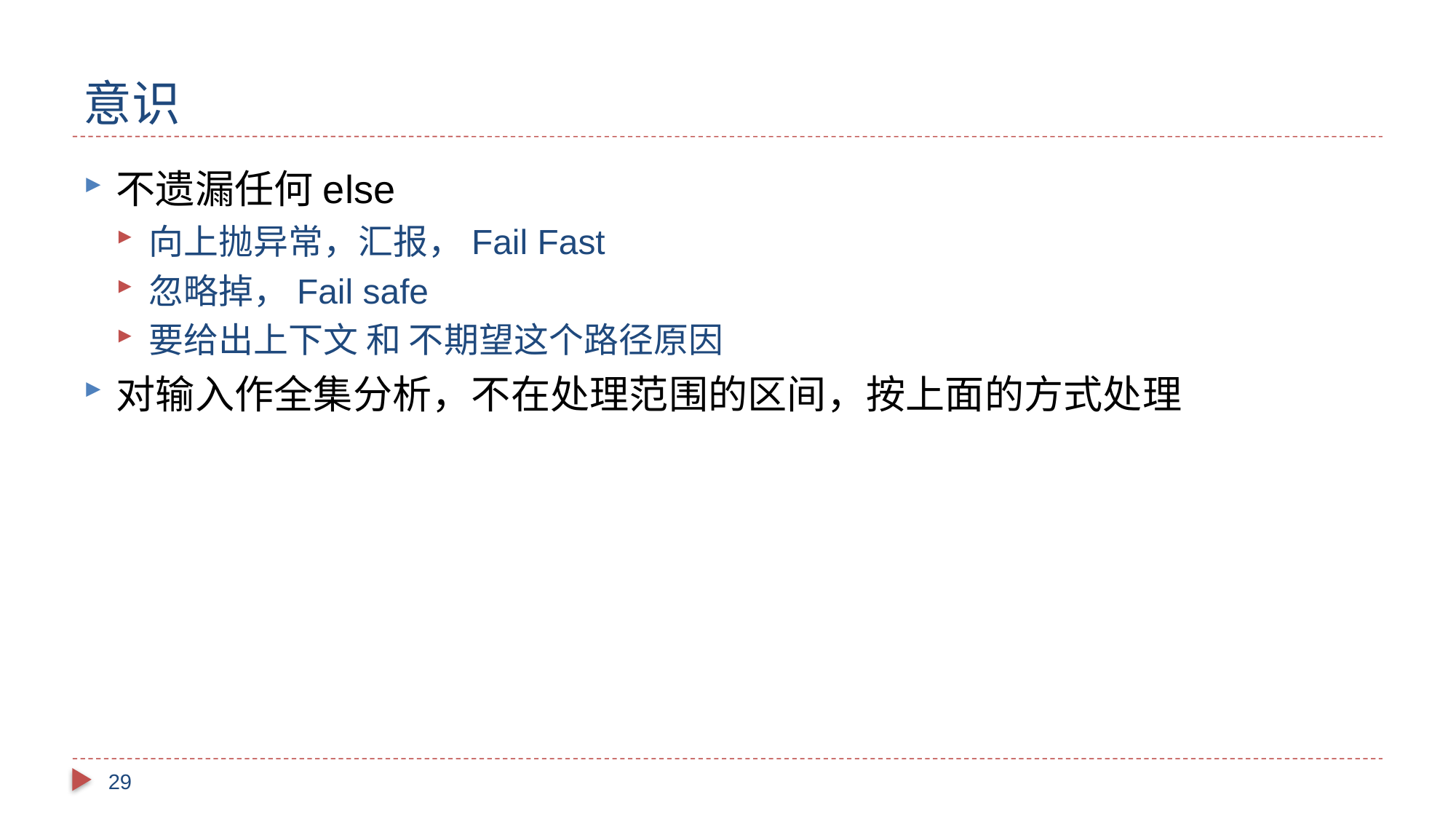

# 意识
不遗漏任何else
向上抛异常，汇报，Fail Fast
忽略掉，Fail safe
要给出上下文 和 不期望这个路径原因
对输入作全集分析，不在处理范围的区间，按上面的方式处理

29